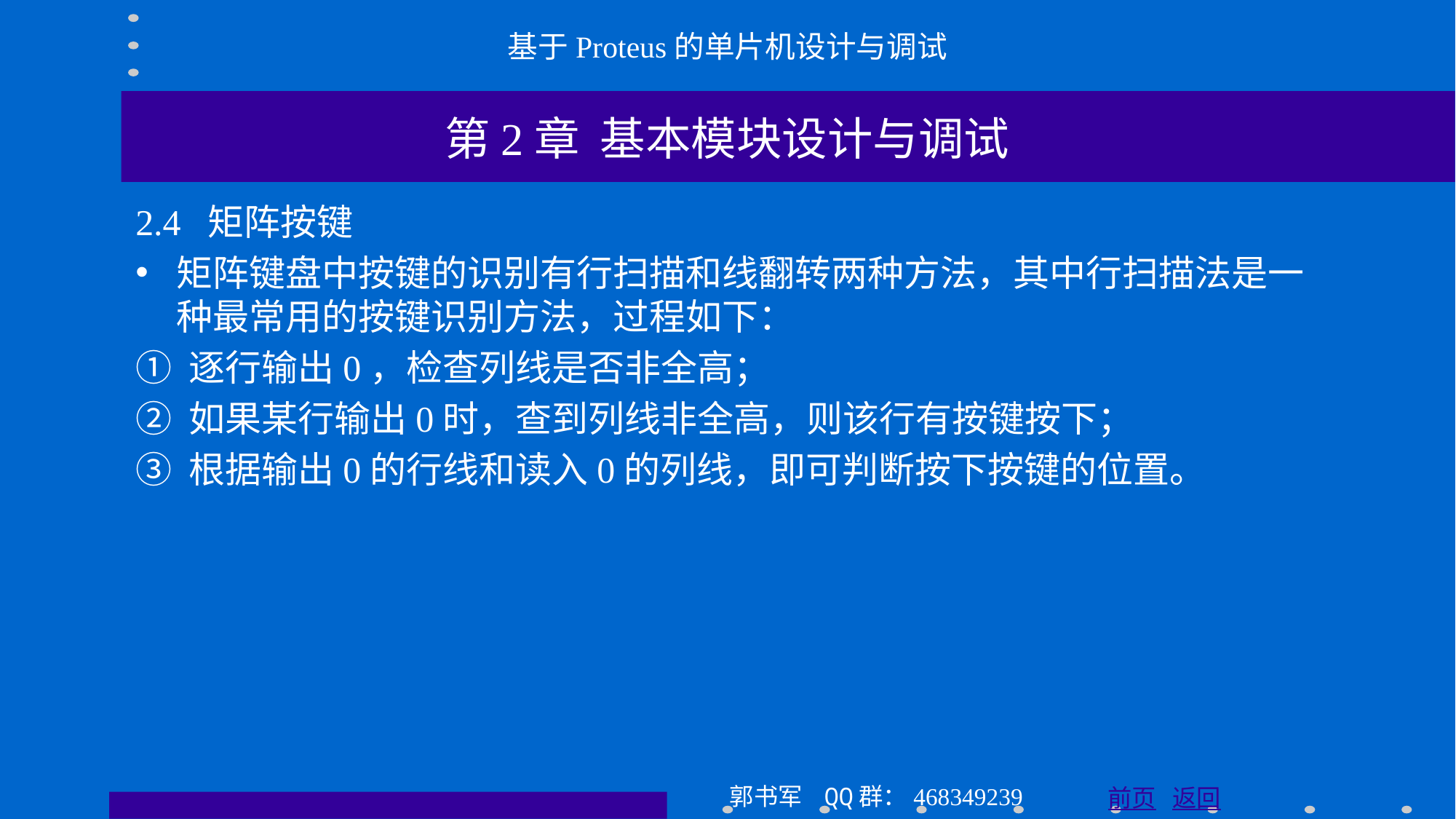

基于Proteus的单片机设计与调试
第2章  基本模块设计与调试
2.4  矩阵按键
矩阵键盘中按键的识别有行扫描和线翻转两种方法，其中行扫描法是一种最常用的按键识别方法，过程如下：
① 逐行输出0，检查列线是否非全高；
② 如果某行输出0时，查到列线非全高，则该行有按键按下；
③ 根据输出0的行线和读入0的列线，即可判断按下按键的位置。

郭书军   QQ群：468349239
前页   返回